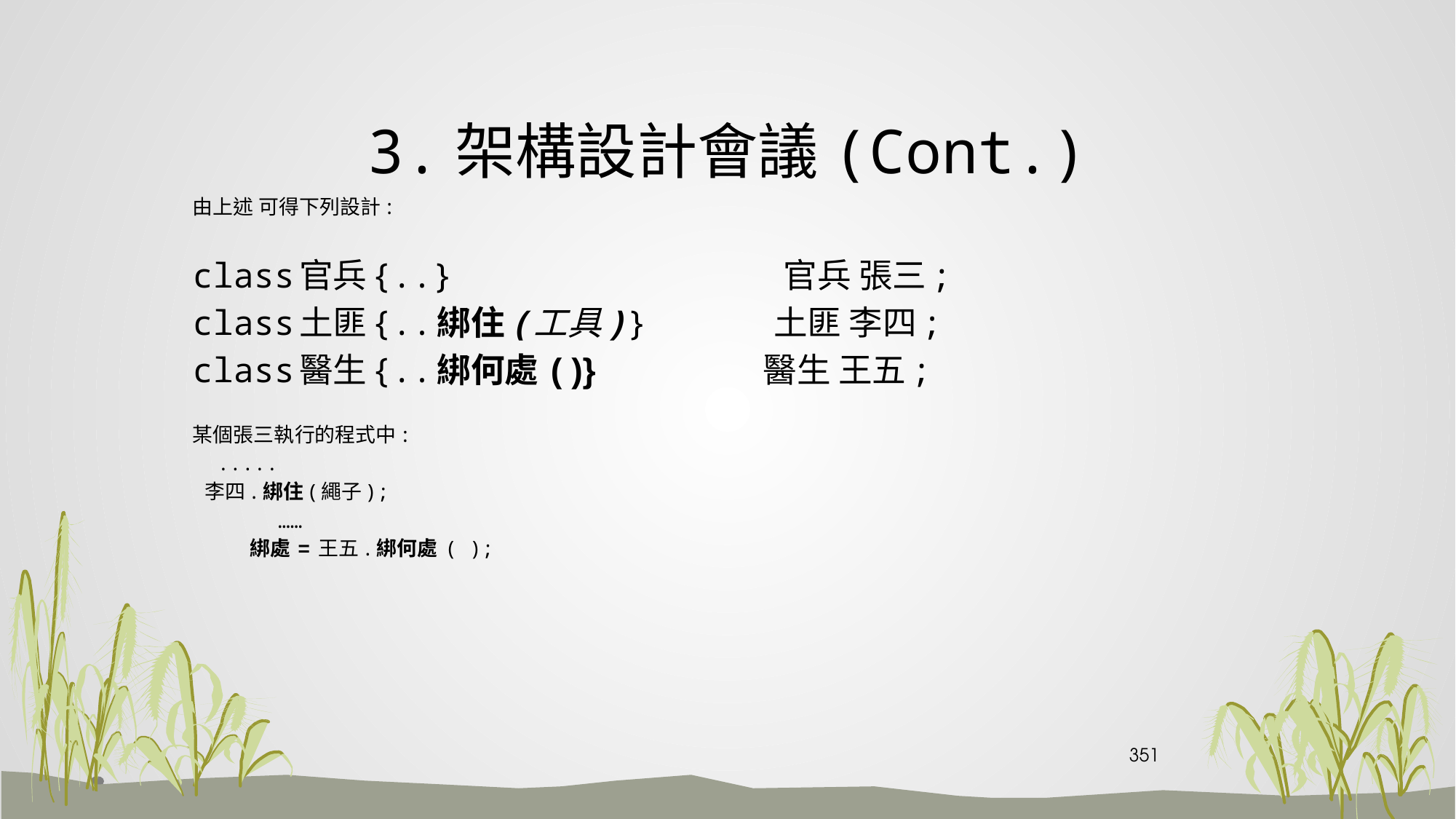

# 3.架構設計會議(Cont.)
由上述 可得下列設計:

class官兵{..}                官兵 張三;
class土匪{..綁住(工具)}      土匪 李四;
class醫生{..綁何處 ( )}        醫生 王五;

某個張三執行的程式中:
  .....
  李四.綁住(繩子);
       ……
            綁處 = 王五.綁何處 ( );

351